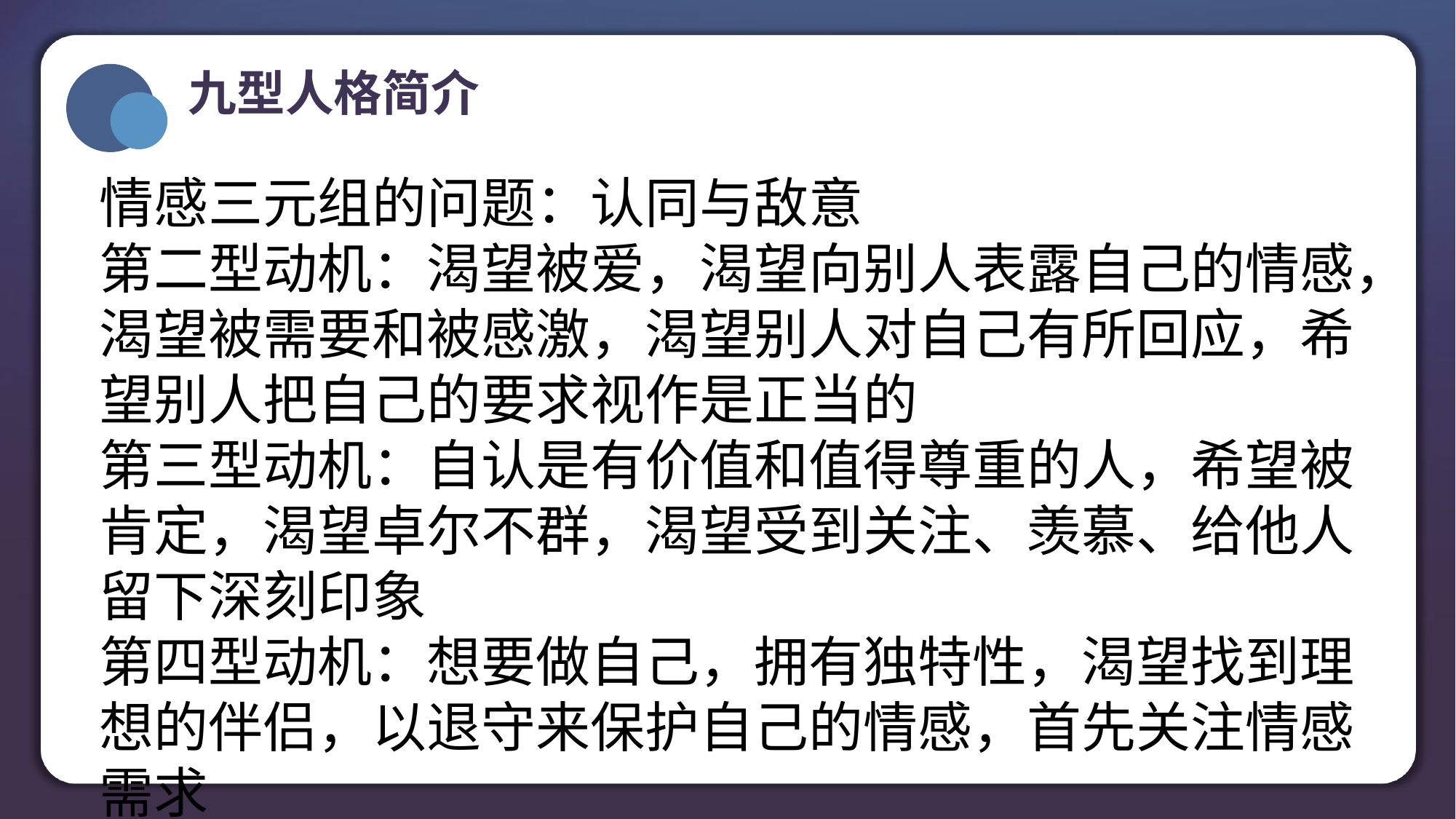

九型人格简介

情感三元组的问题：认同与敌意
第二型动机：渴望被爱，渴望向别人表露自己的情感，渴望被需要和被感激，渴望别人对自己有所回应，希望别人把自己的要求视作是正当的
第三型动机：自认是有价值和值得尊重的人，希望被肯定，渴望卓尔不群，渴望受到关注、羡慕、给他人留下深刻印象
第四型动机：想要做自己，拥有独特性，渴望找到理想的伴侣，以退守来保护自己的情感，首先关注情感需求